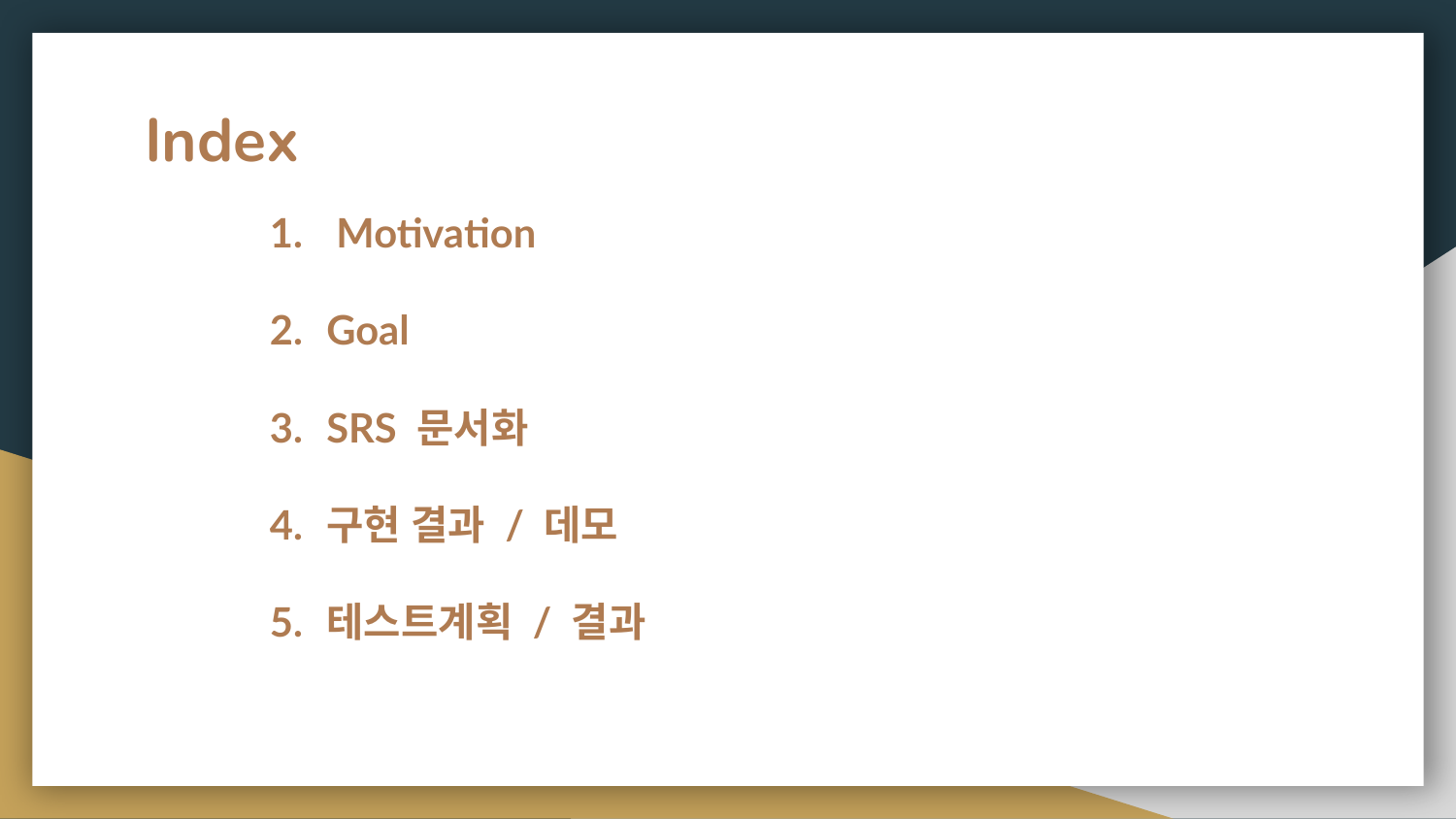

# Index
 Motivation

Goal

SRS 문서화

구현 결과 / 데모

테스트계획 / 결과